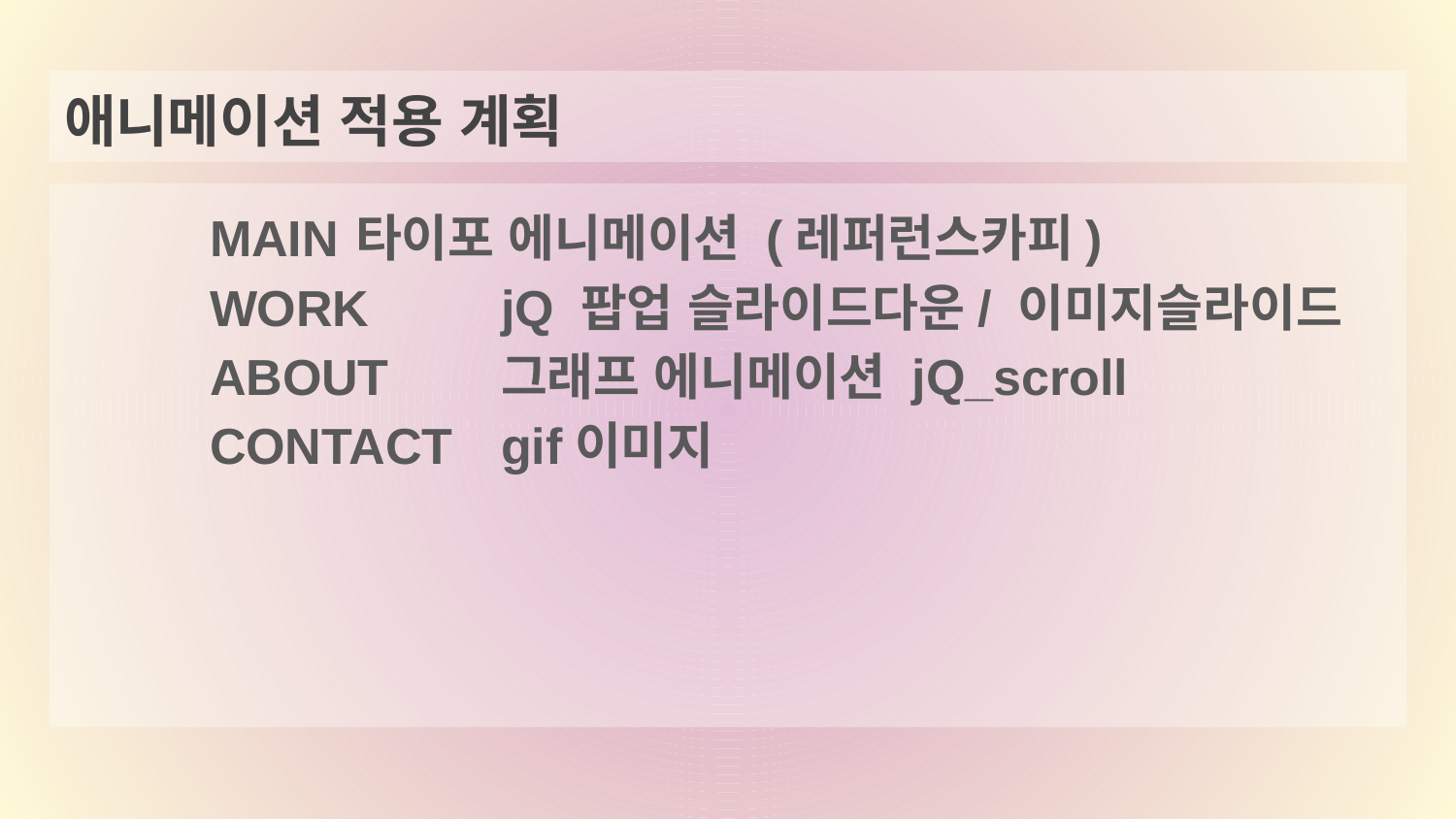

# 애니메이션 적용 계획
	MAIN 	타이포 에니메이션 (레퍼런스카피)
	WORK 	jQ 팝업 슬라이드다운/ 이미지슬라이드
	ABOUT	그래프 에니메이션 jQ_scroll
	CONTACT 	gif이미지